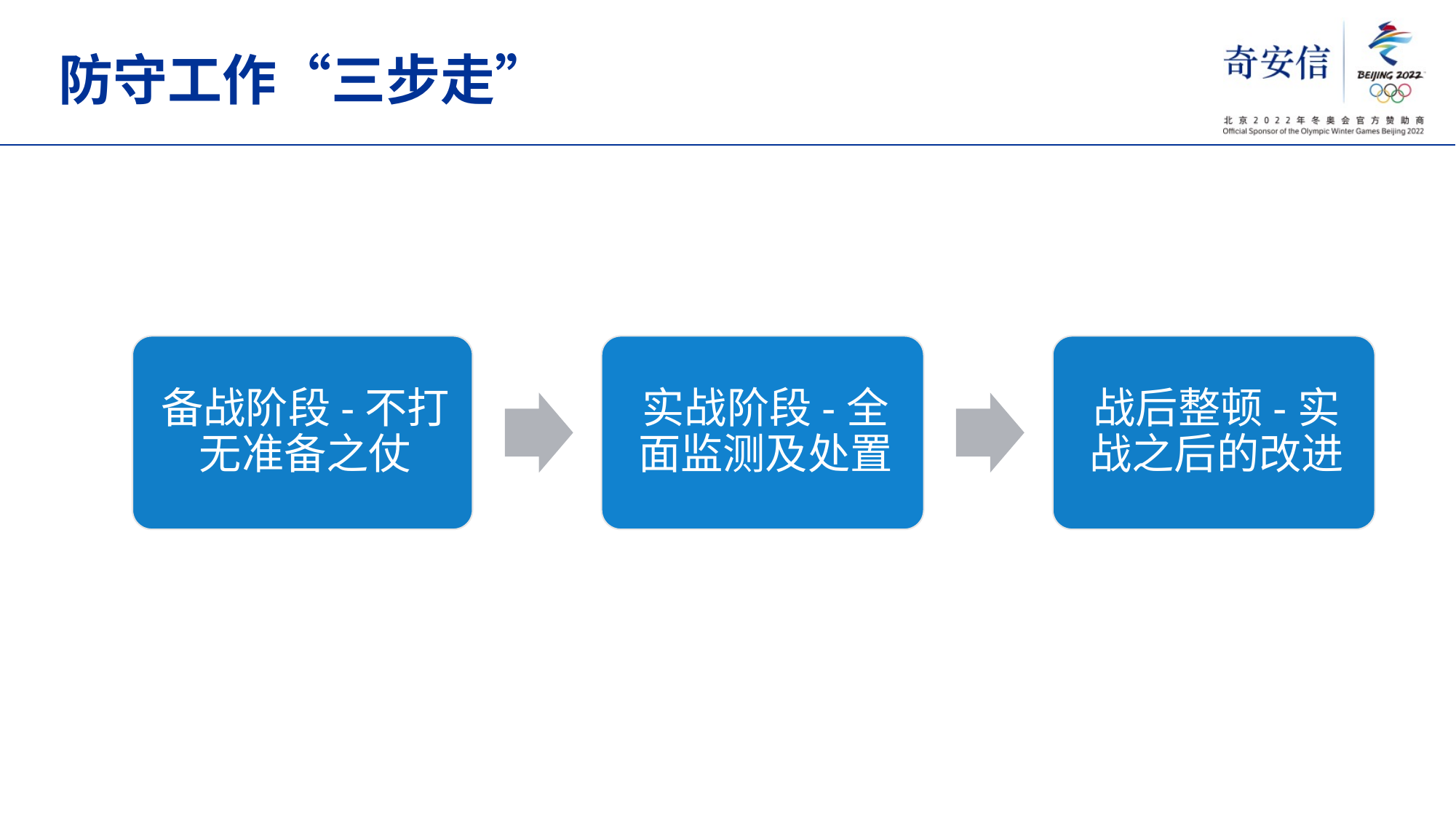

# 防守工作“三步走”
备战阶段-不打无准备之仗

实战阶段-全面监测及处置

战后整顿-实战之后的改进